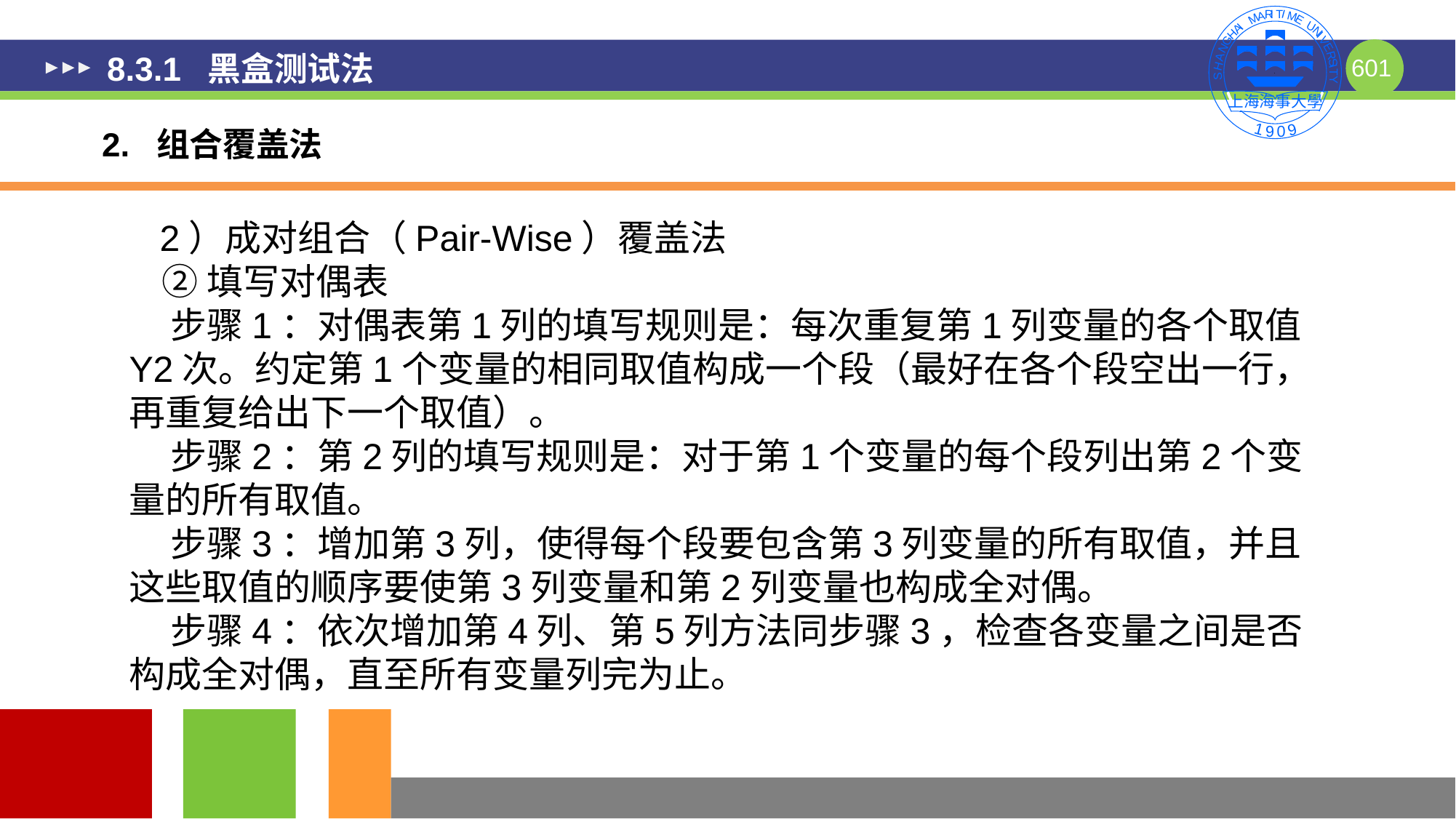

# 8.3.1  黑盒测试法
2.  组合覆盖法

   2）成对组合（Pair-Wise）覆盖法
    ②填写对偶表
    步骤1：对偶表第1列的填写规则是：每次重复第1列变量的各个取值Y2次。约定第1个变量的相同取值构成一个段（最好在各个段空出一行，再重复给出下一个取值）。
    步骤2：第2列的填写规则是：对于第1个变量的每个段列出第2个变量的所有取值。
    步骤3：增加第3列，使得每个段要包含第3列变量的所有取值，并且这些取值的顺序要使第3列变量和第2列变量也构成全对偶。
    步骤4：依次增加第4列、第5列方法同步骤3，检查各变量之间是否构成全对偶，直至所有变量列完为止。

601